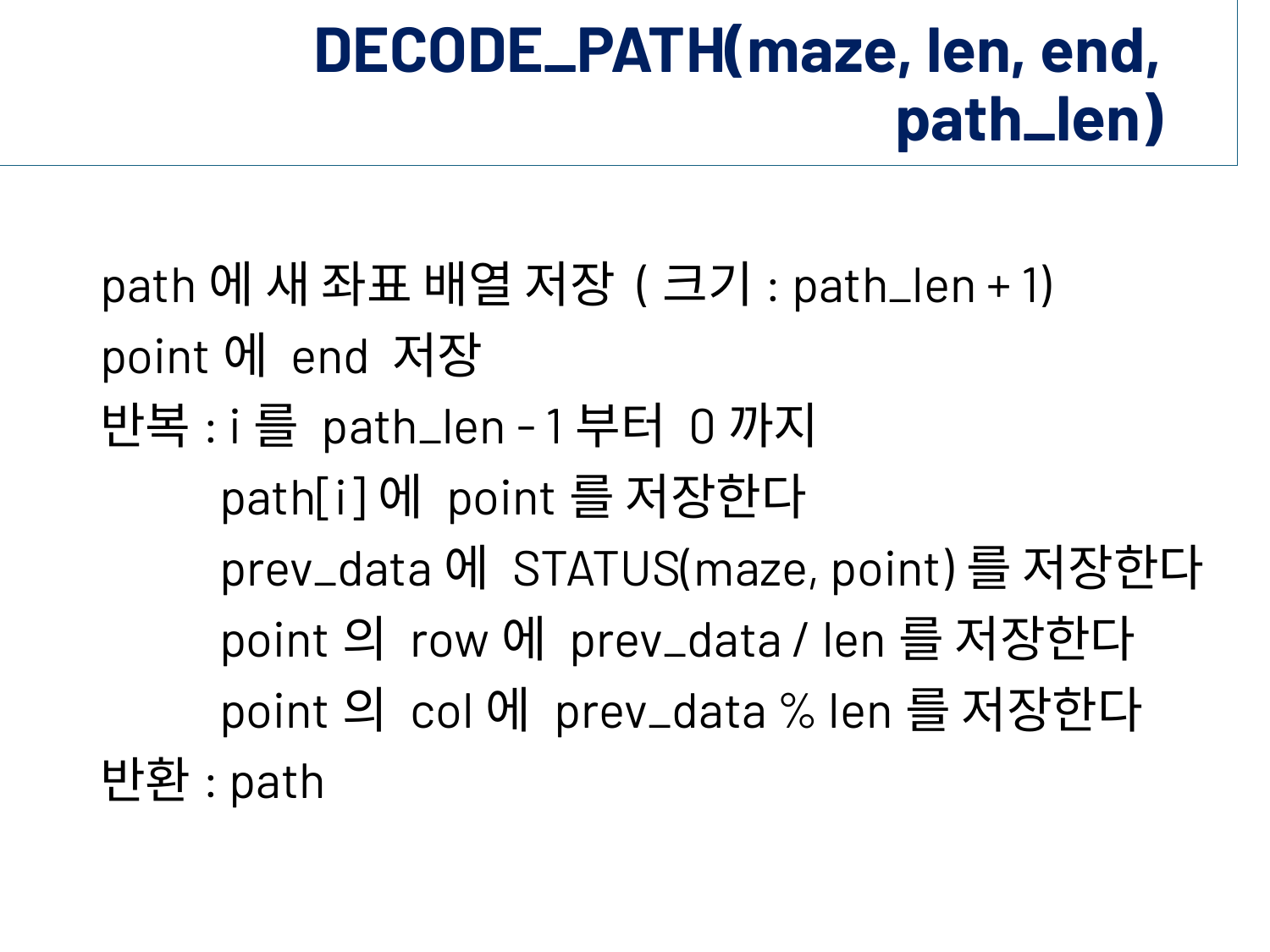

# DECODE_PATH(maze, len, end, path_len)
path에 새 좌표 배열 저장 (크기: path_len + 1)
point에 end 저장
반복: i를 path_len - 1부터 0까지
            path[i]에 point를 저장한다
            prev_data에 STATUS(maze, point)를 저장한다
            point의 row에 prev_data / len를 저장한다
            point의 col에 prev_data % len를 저장한다
반환: path